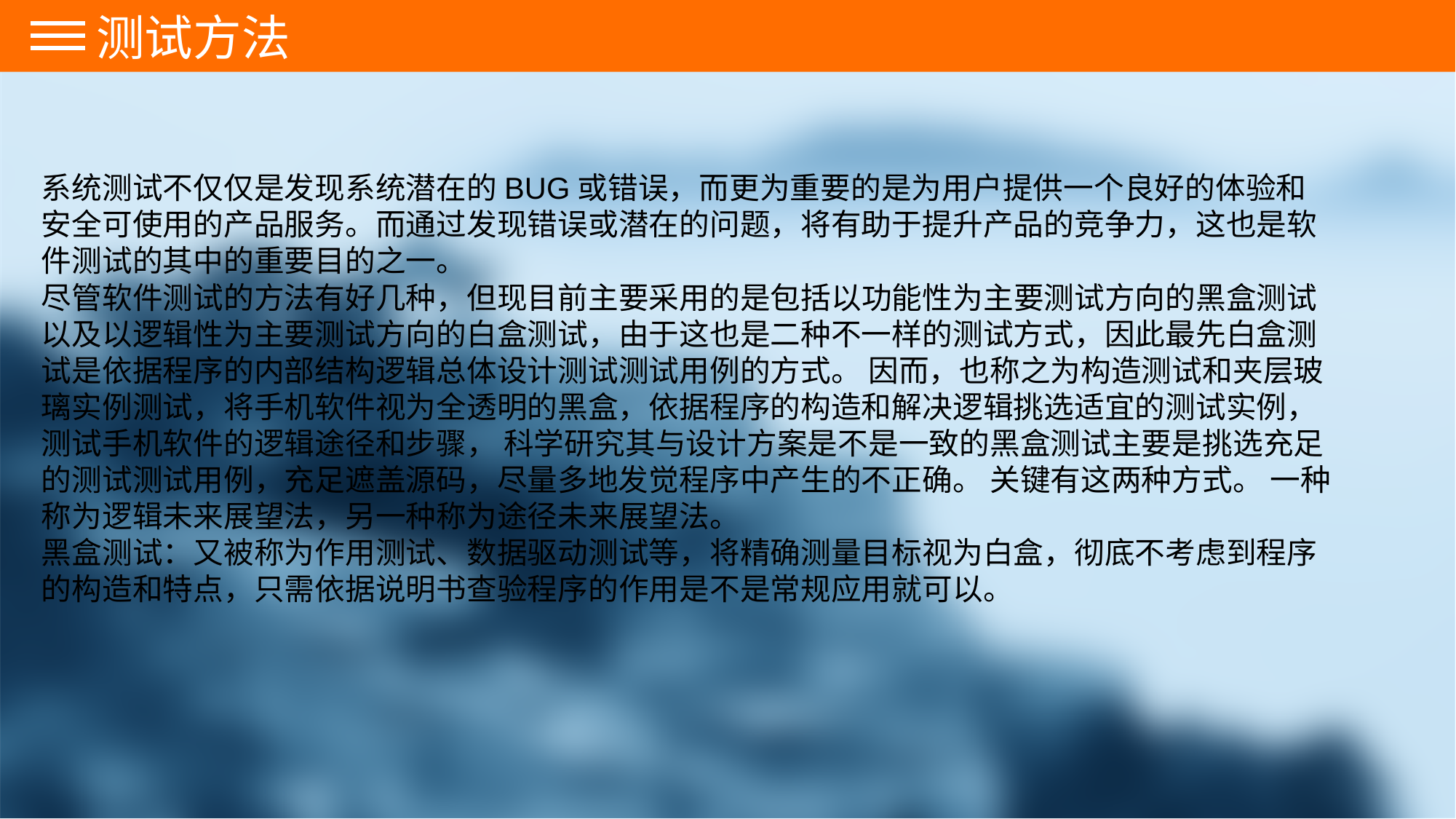

测试方法
系统测试不仅仅是发现系统潜在的BUG或错误，而更为重要的是为用户提供一个良好的体验和安全可使用的产品服务。而通过发现错误或潜在的问题，将有助于提升产品的竞争力，这也是软件测试的其中的重要目的之一。
尽管软件测试的方法有好几种，但现目前主要采用的是包括以功能性为主要测试方向的黑盒测试以及以逻辑性为主要测试方向的白盒测试，由于这也是二种不一样的测试方式，因此最先白盒测试是依据程序的内部结构逻辑总体设计测试测试用例的方式。 因而，也称之为构造测试和夹层玻璃实例测试，将手机软件视为全透明的黑盒，依据程序的构造和解决逻辑挑选适宜的测试实例，测试手机软件的逻辑途径和步骤， 科学研究其与设计方案是不是一致的黑盒测试主要是挑选充足的测试测试用例，充足遮盖源码，尽量多地发觉程序中产生的不正确。 关键有这两种方式。 一种称为逻辑未来展望法，另一种称为途径未来展望法。
黑盒测试：又被称为作用测试、数据驱动测试等，将精确测量目标视为白盒，彻底不考虑到程序的构造和特点，只需依据说明书查验程序的作用是不是常规应用就可以。